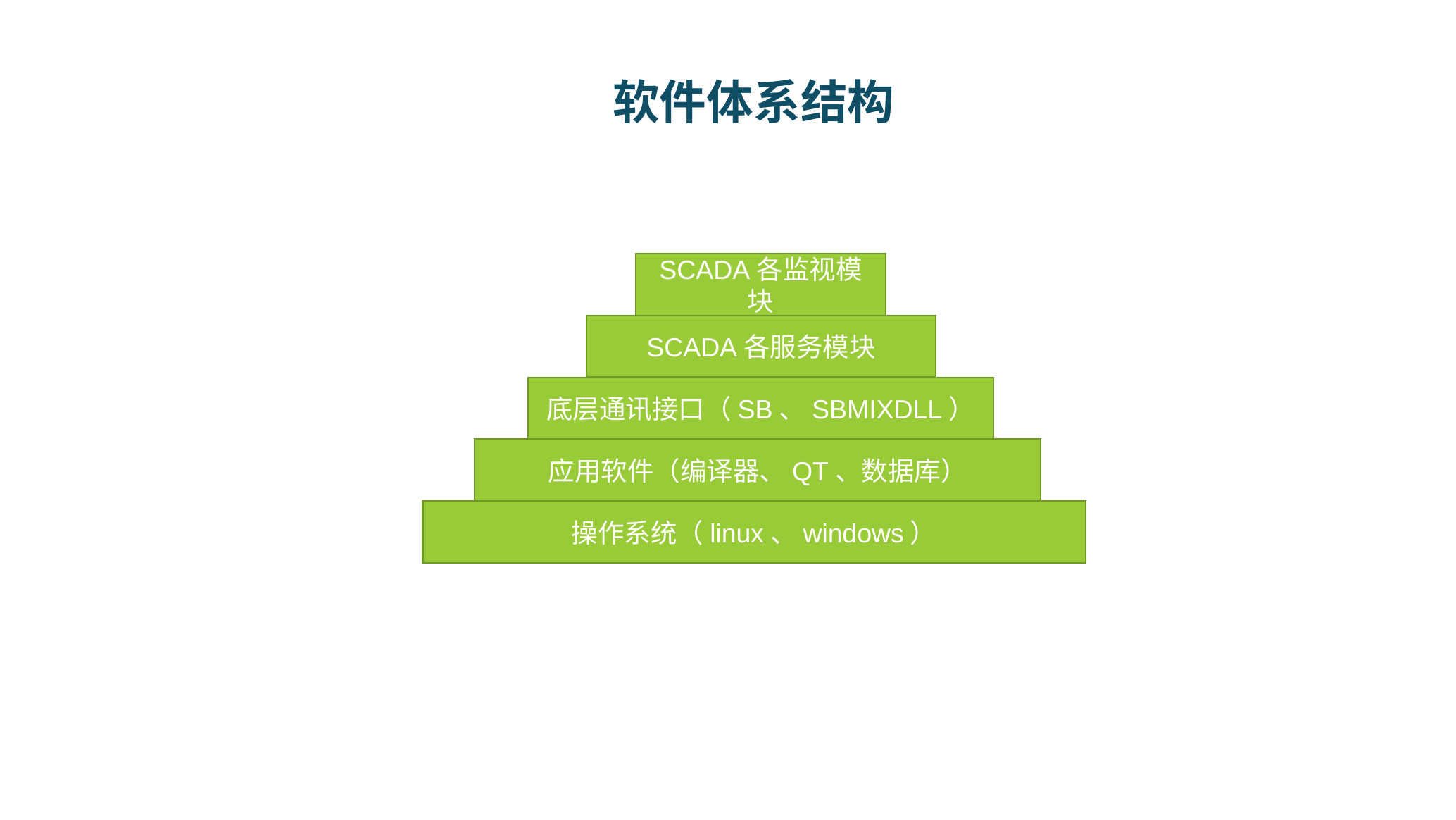

# 软件体系结构
SCADA各监视模块
SCADA各服务模块
底层通讯接口（SB、SBMIXDLL）
应用软件（编译器、QT、数据库）
操作系统（linux、windows）